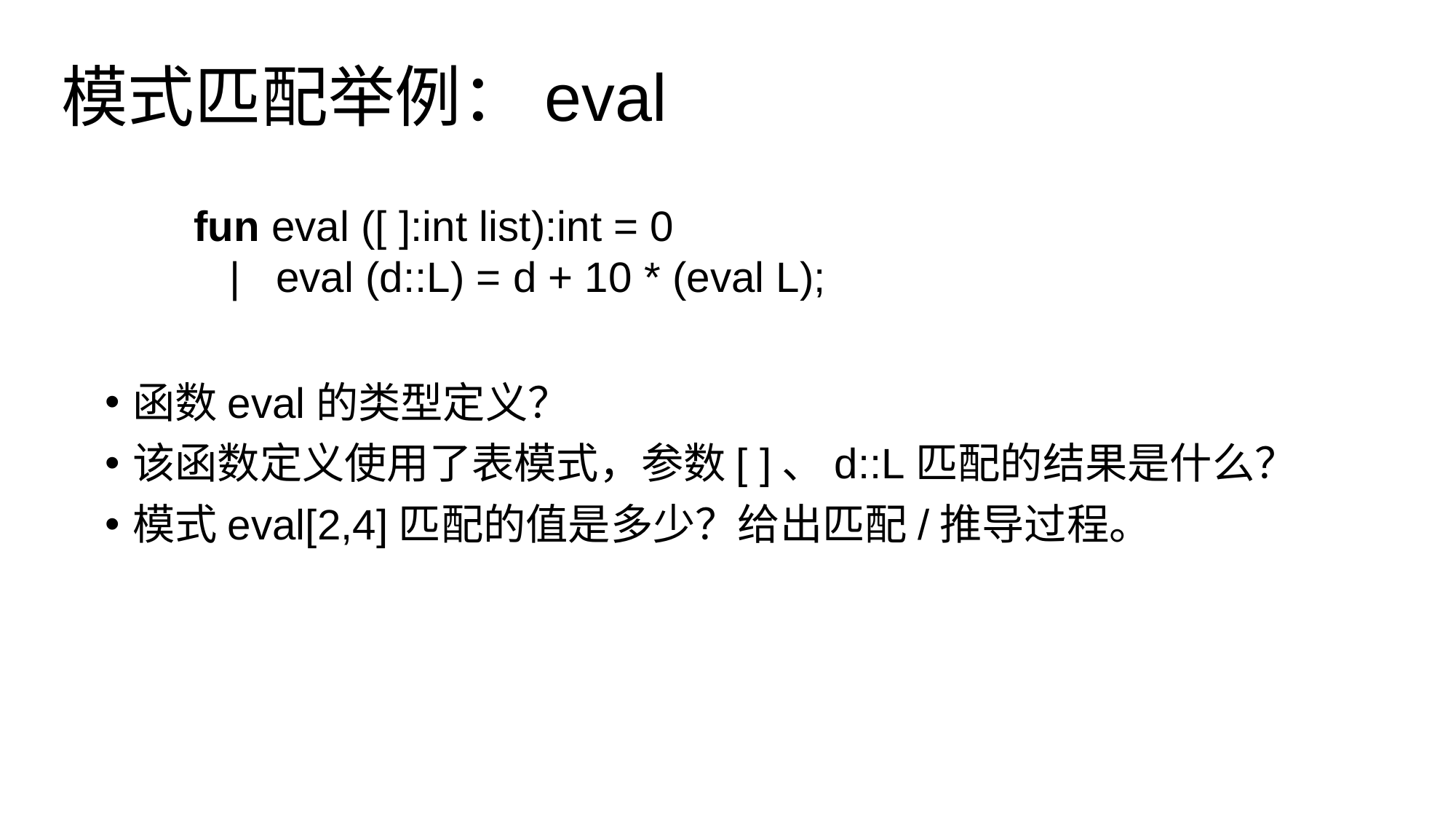

# 模式匹配举例：eval
fun eval ([ ]:int list):int = 0
   |   eval (d::L) = d + 10 * (eval L);
函数eval的类型定义？
该函数定义使用了表模式，参数[ ]、d::L匹配的结果是什么？
模式eval[2,4]匹配的值是多少？给出匹配/推导过程。